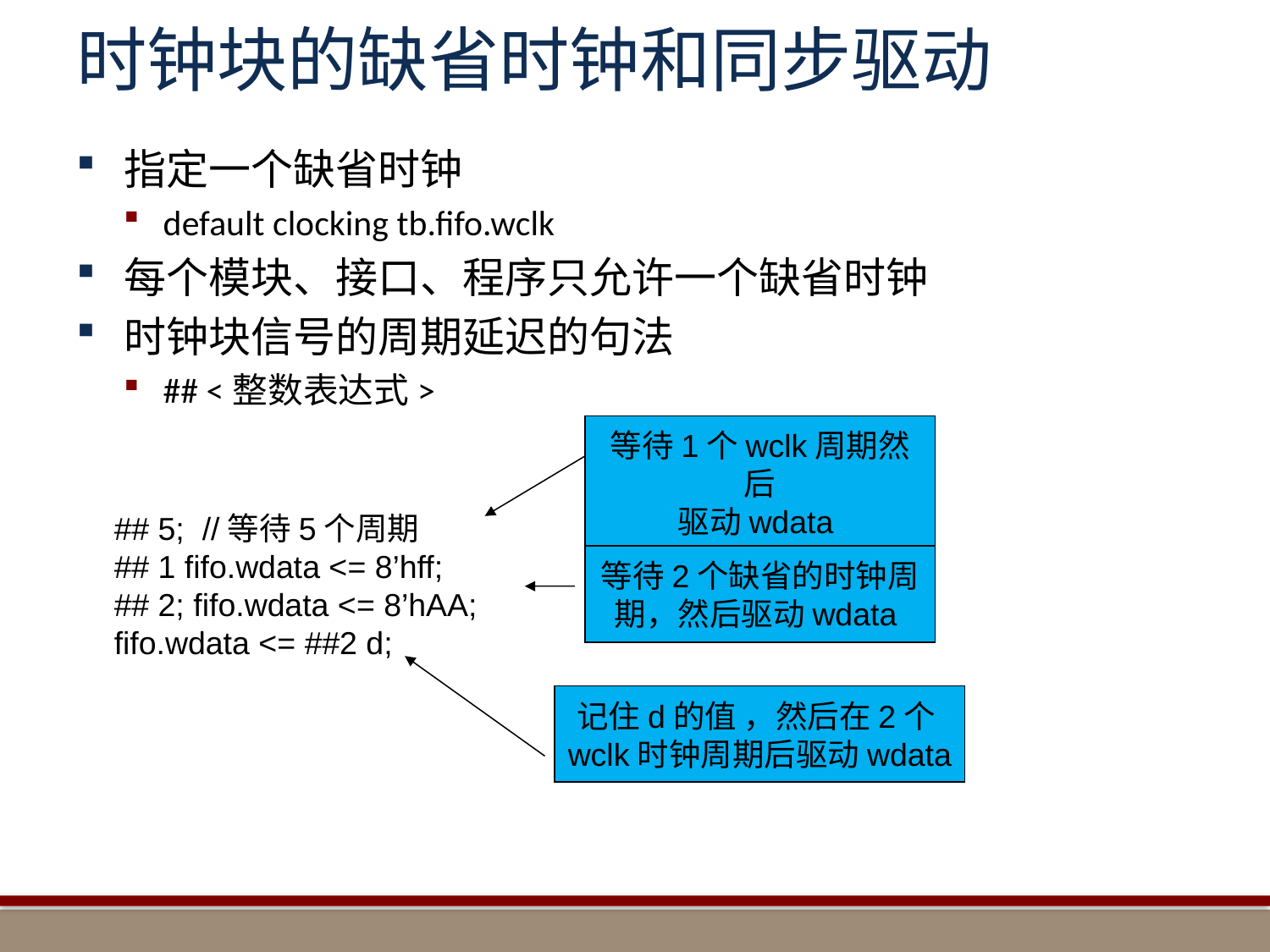

# 时钟块的缺省时钟和同步驱动
指定一个缺省时钟
default clocking tb.fifo.wclk
每个模块、接口、程序只允许一个缺省时钟
时钟块信号的周期延迟的句法
## <整数表达式>

等待1个wclk周期然后
驱动wdata

   ## 5;  //等待5个周期
   ## 1 fifo.wdata <= 8’hff;
   ## 2; fifo.wdata <= 8’hAA;
   fifo.wdata <= ##2 d;

等待2个缺省的时钟周
期，然后驱动wdata

记住d的值 ，然后在2个wclk时钟周期后驱动wdata